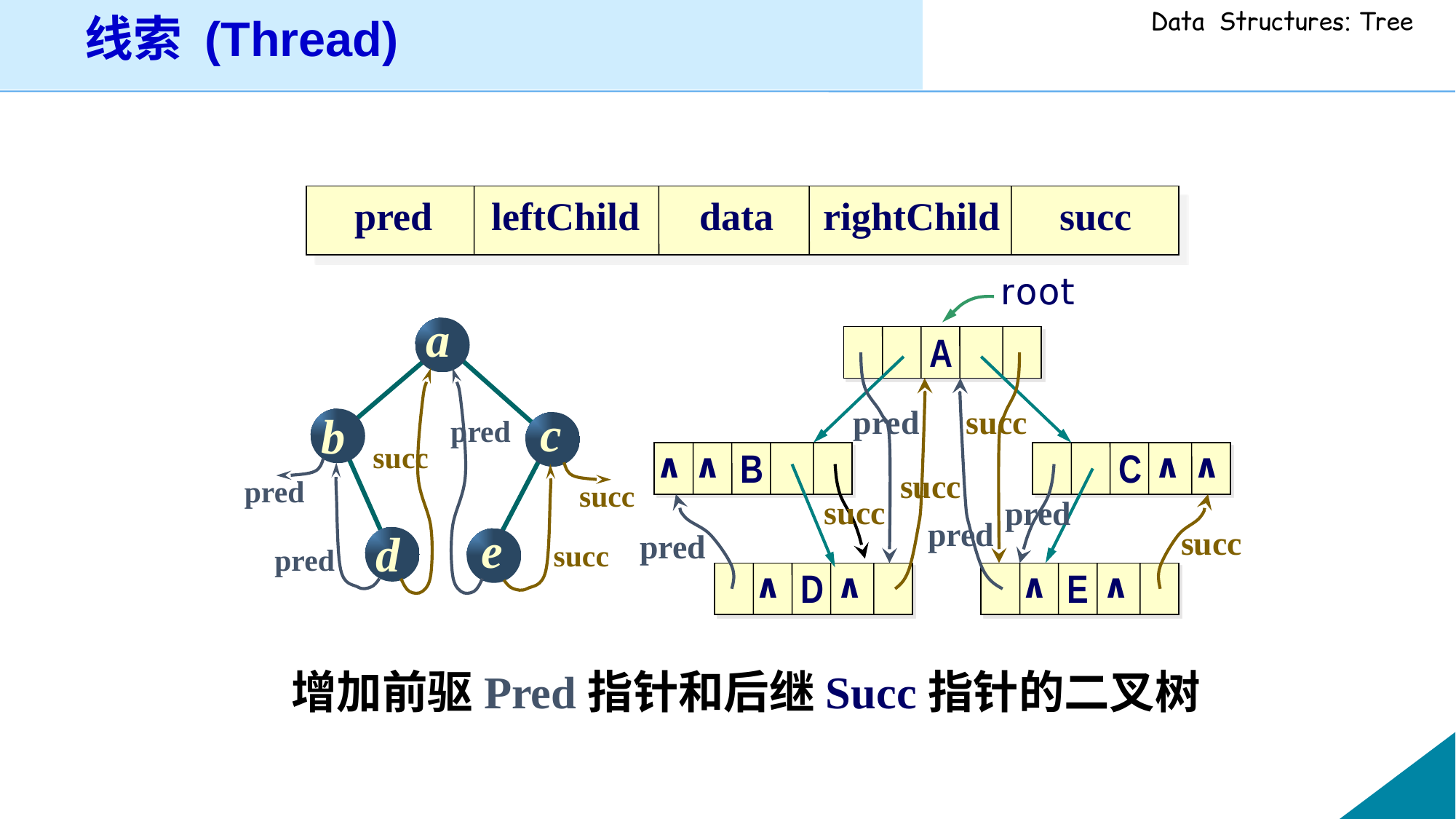

# 线索 (Thread)

pred      leftChild      data     rightChild      succ

root

A

pred
succ
B
∧
∧

C
∧
∧

succ

succ
pred

pred
succ
pred
D
∧
∧

E
∧
∧

a

c
b
pred

succ

pred
succ
e
d

succ
pred
增加前驱Pred指针和后继Succ指针的二叉树